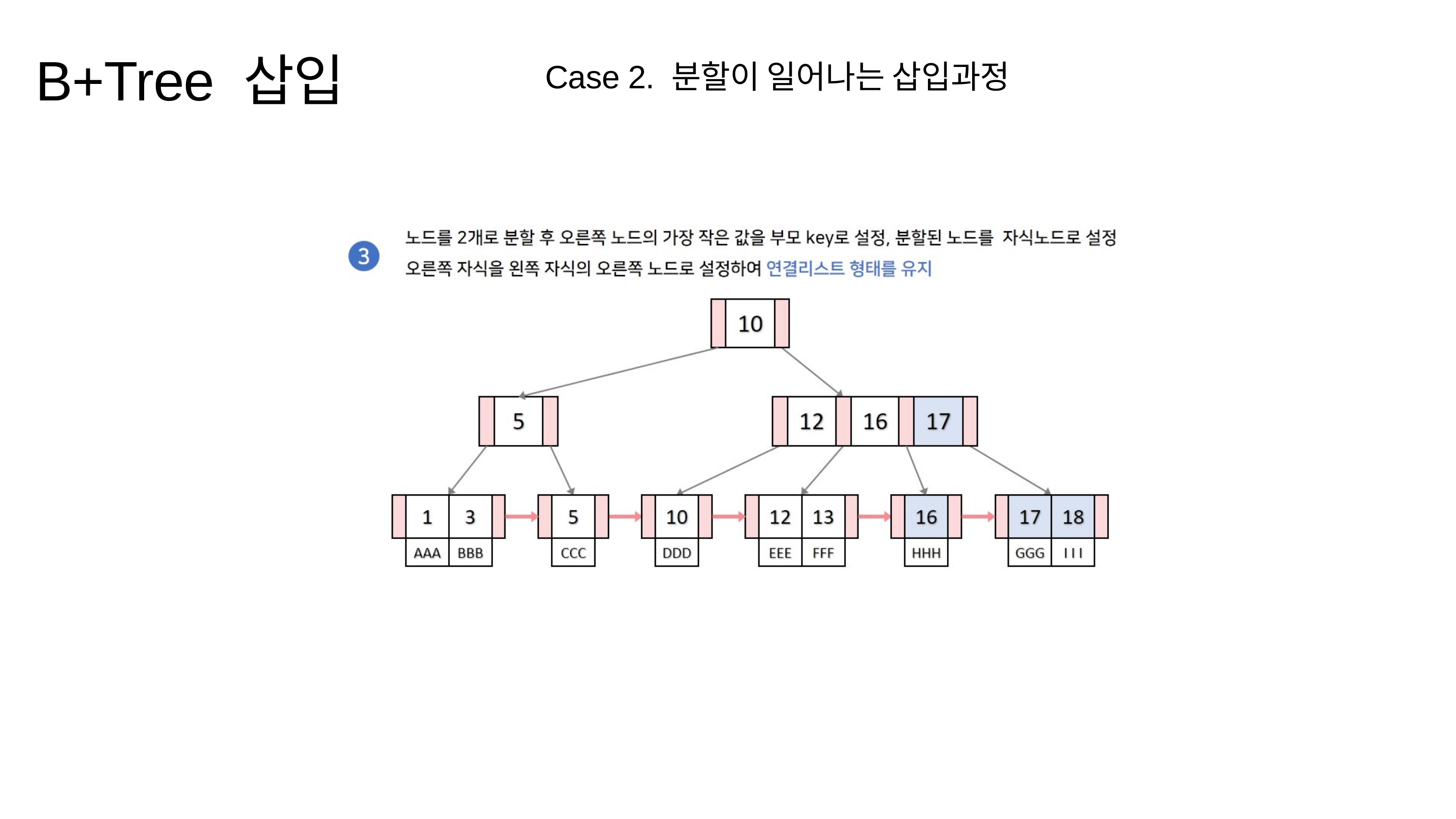

B+Tree 삽입
Case 2. 분할이 일어나는 삽입과정